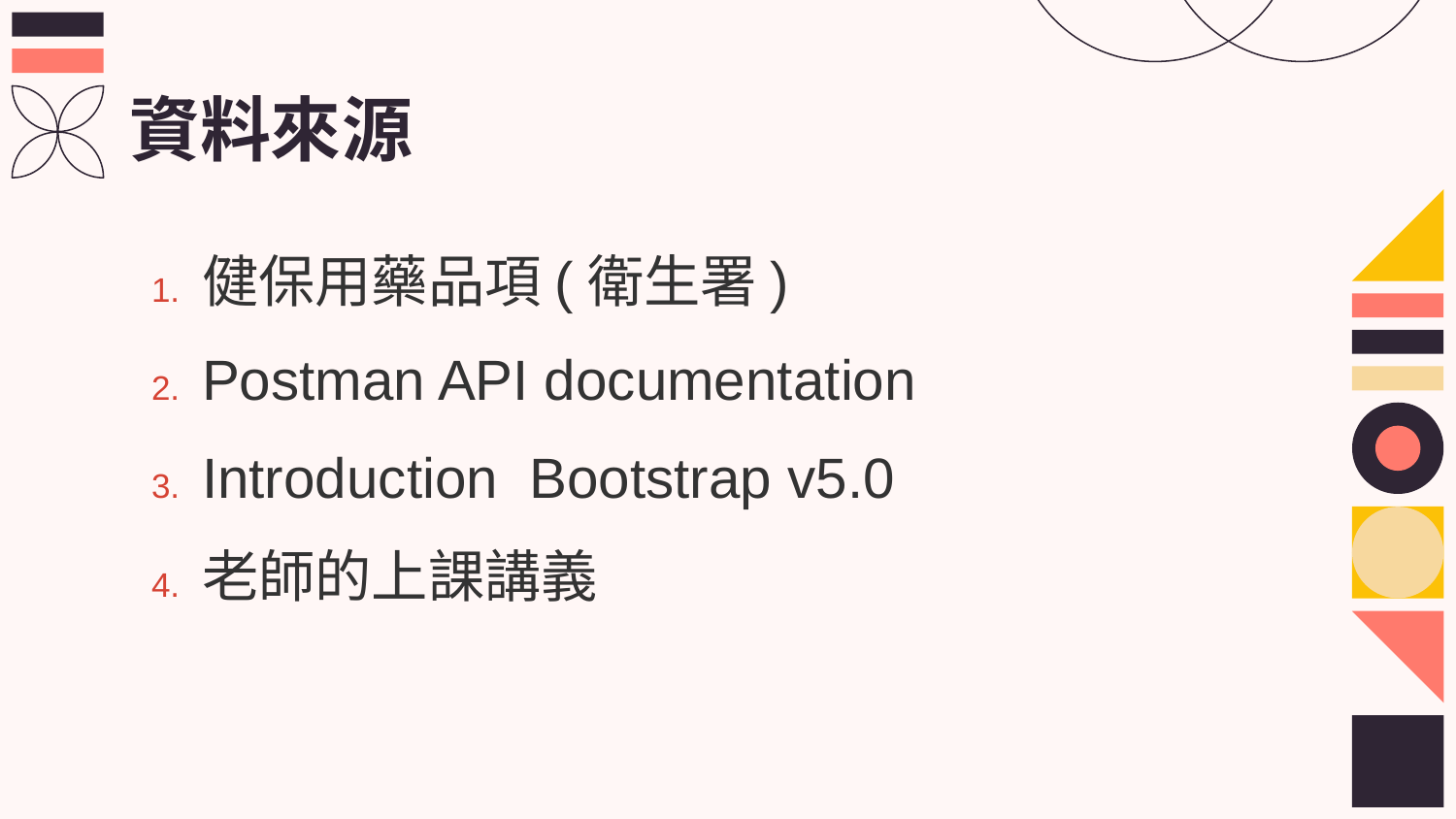

# 資料來源
健保用藥品項(衛生署)
Postman API documentation
Introduction  Bootstrap v5.0
老師的上課講義